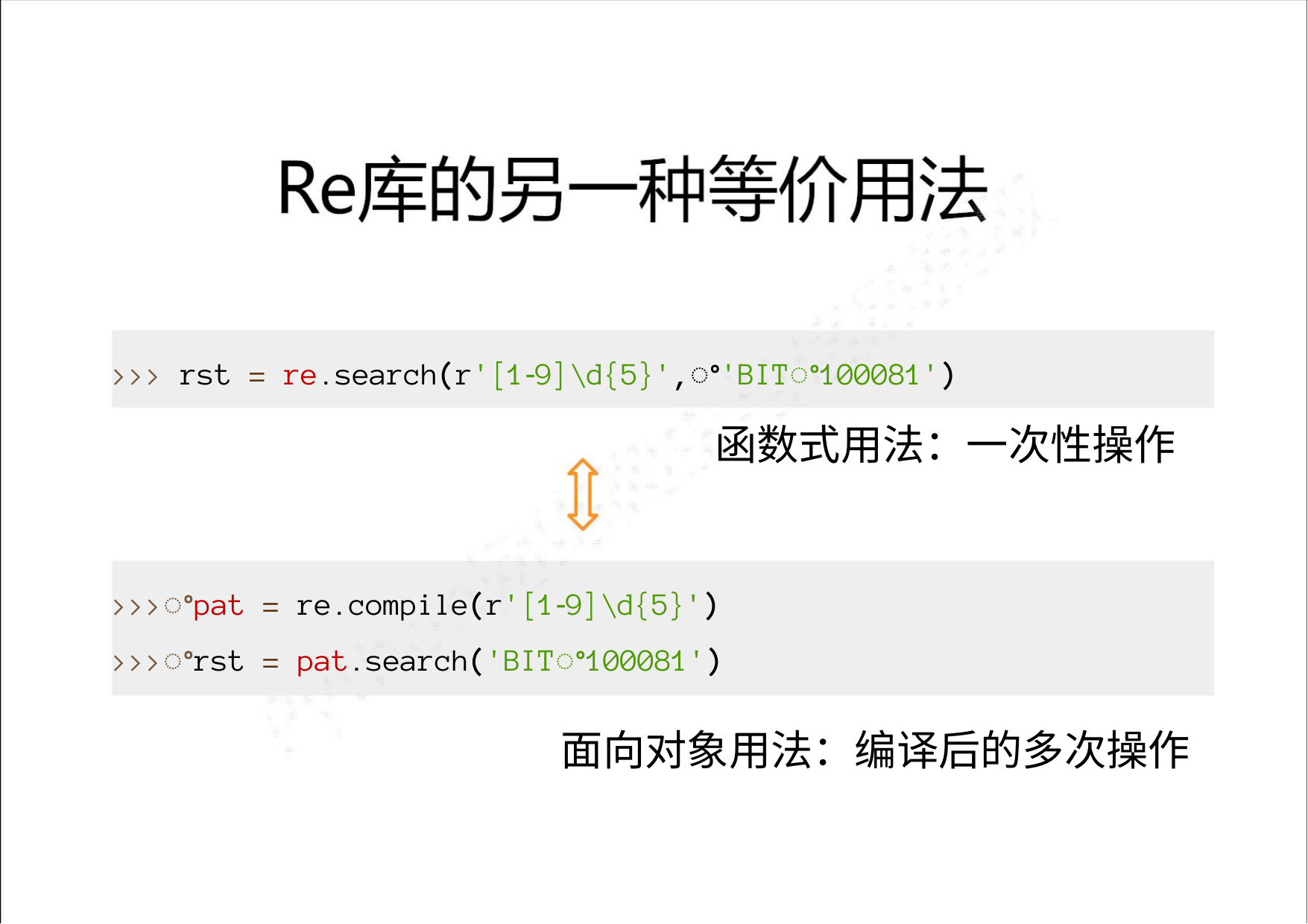

>>> rst = re.search(r'[1‐9]\d{5}',ꢀ'BITꢀ100081')
函数式用法：一次性操作
>>>ꢀpat = re.compile(r'[1‐9]\d{5}')
>>>ꢀrst = pat.search('BITꢀ100081')
面向对象用法：编译后的多次操作